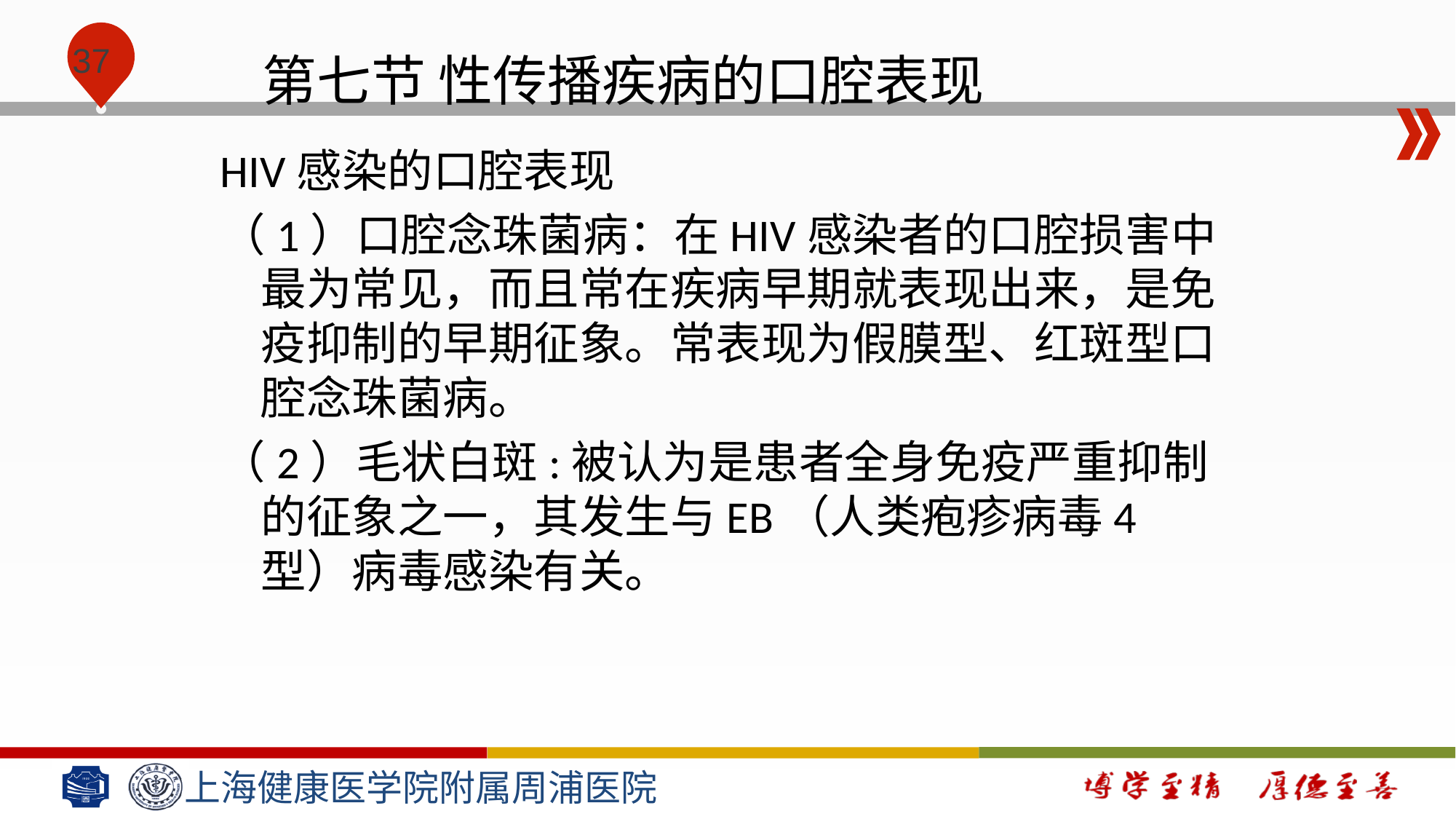

# 第七节 性传播疾病的口腔表现
HIV感染的口腔表现
（1）口腔念珠菌病：在HIV感染者的口腔损害中最为常见，而且常在疾病早期就表现出来，是免疫抑制的早期征象。常表现为假膜型、红斑型口腔念珠菌病。
（2）毛状白斑:被认为是患者全身免疫严重抑制的征象之一，其发生与EB（人类疱疹病毒4型）病毒感染有关。